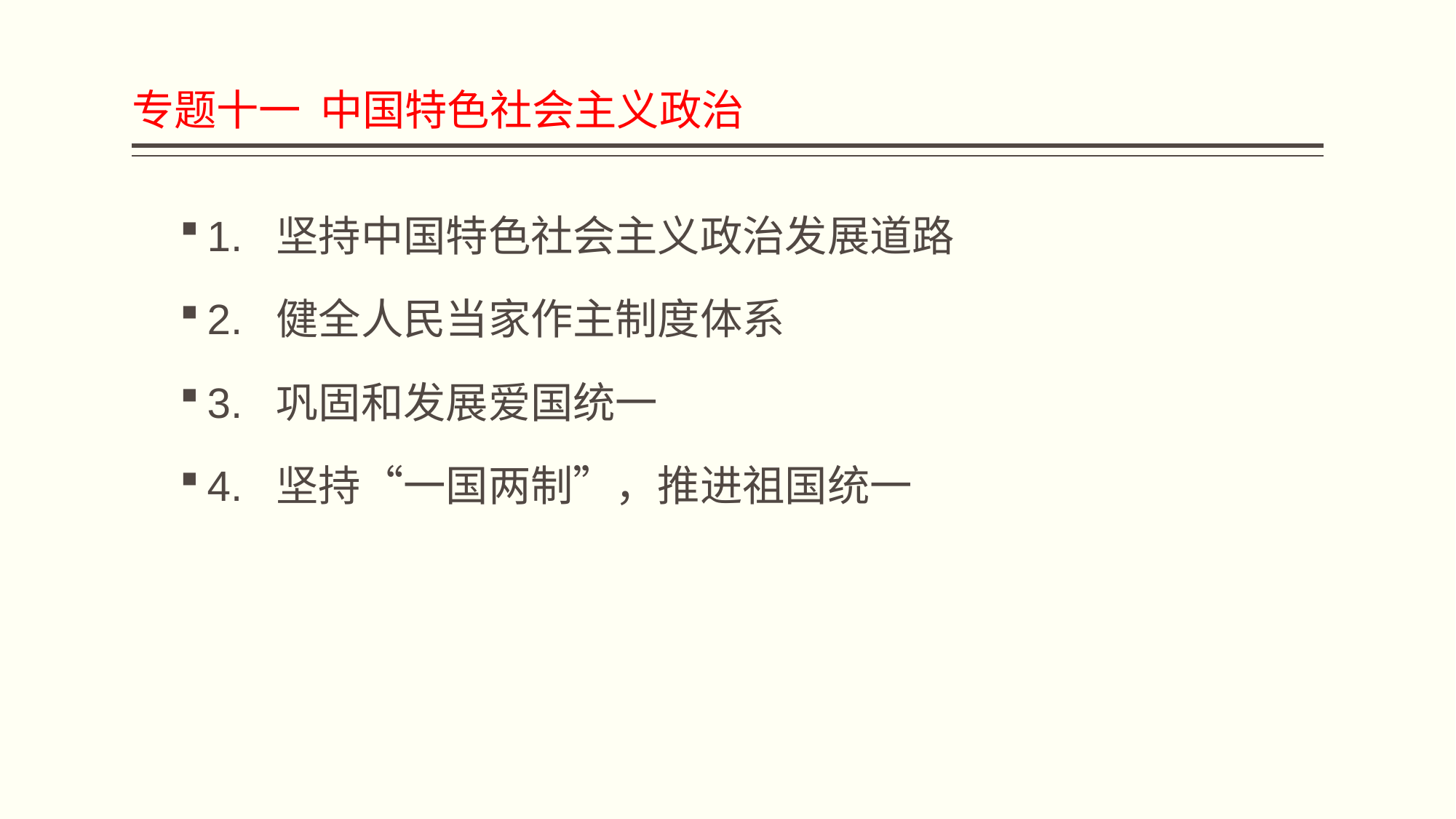

# 专题十一  中国特色社会主义政治
1.  坚持中国特色社会主义政治发展道路
2.  健全人民当家作主制度体系
3.  巩固和发展爱国统一
4.  坚持“一国两制”，推进祖国统一